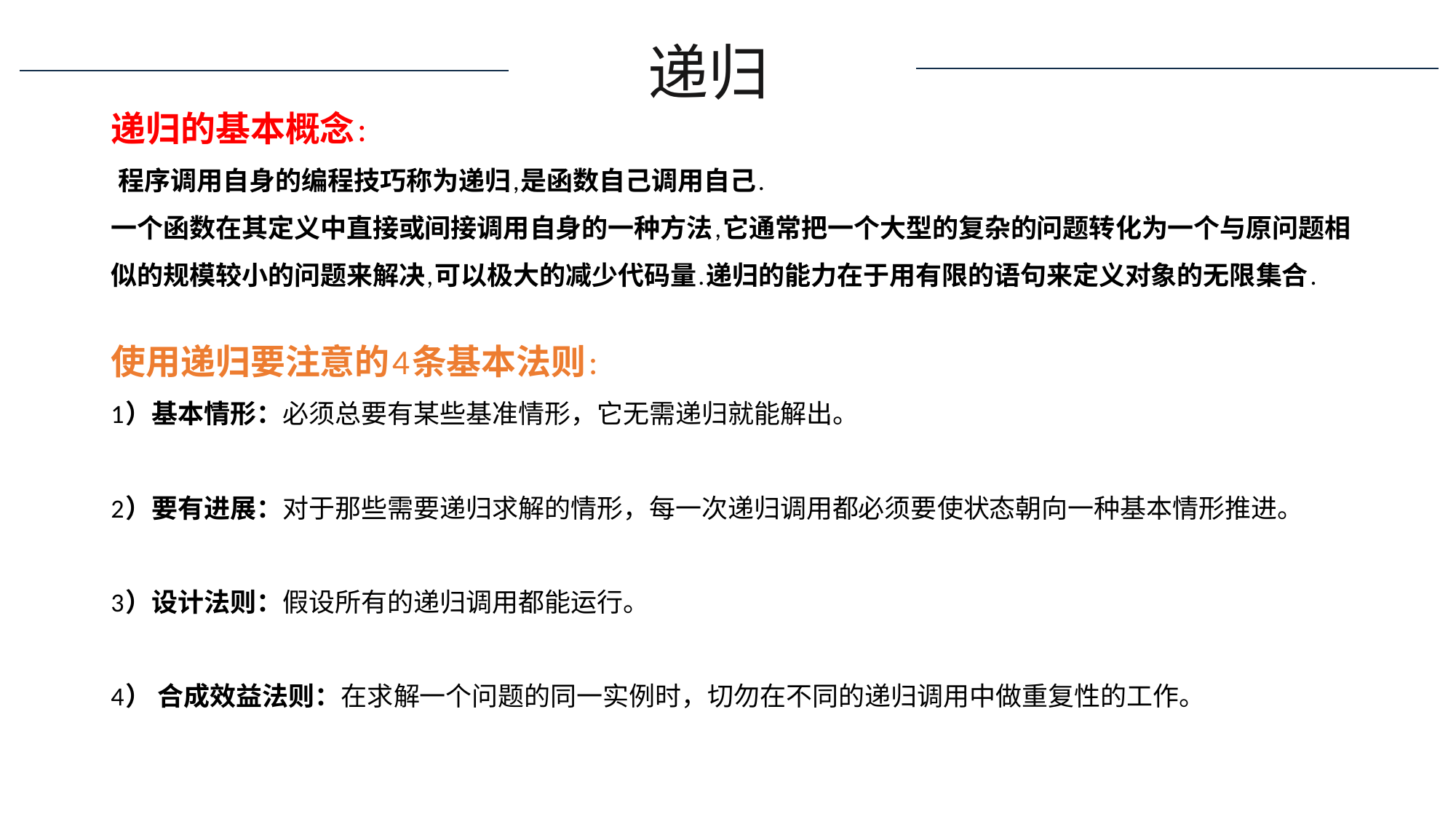

递归
递归的基本概念:
 程序调用自身的编程技巧称为递归,是函数自己调用自己.
一个函数在其定义中直接或间接调用自身的一种方法,它通常把一个大型的复杂的问题转化为一个与原问题相似的规模较小的问题来解决,可以极大的减少代码量.递归的能力在于用有限的语句来定义对象的无限集合.

使用递归要注意的4条基本法则:
1）基本情形：必须总要有某些基准情形，它无需递归就能解出。

2）要有进展：对于那些需要递归求解的情形，每一次递归调用都必须要使状态朝向一种基本情形推进。

3）设计法则：假设所有的递归调用都能运行。

4） 合成效益法则：在求解一个问题的同一实例时，切勿在不同的递归调用中做重复性的工作。